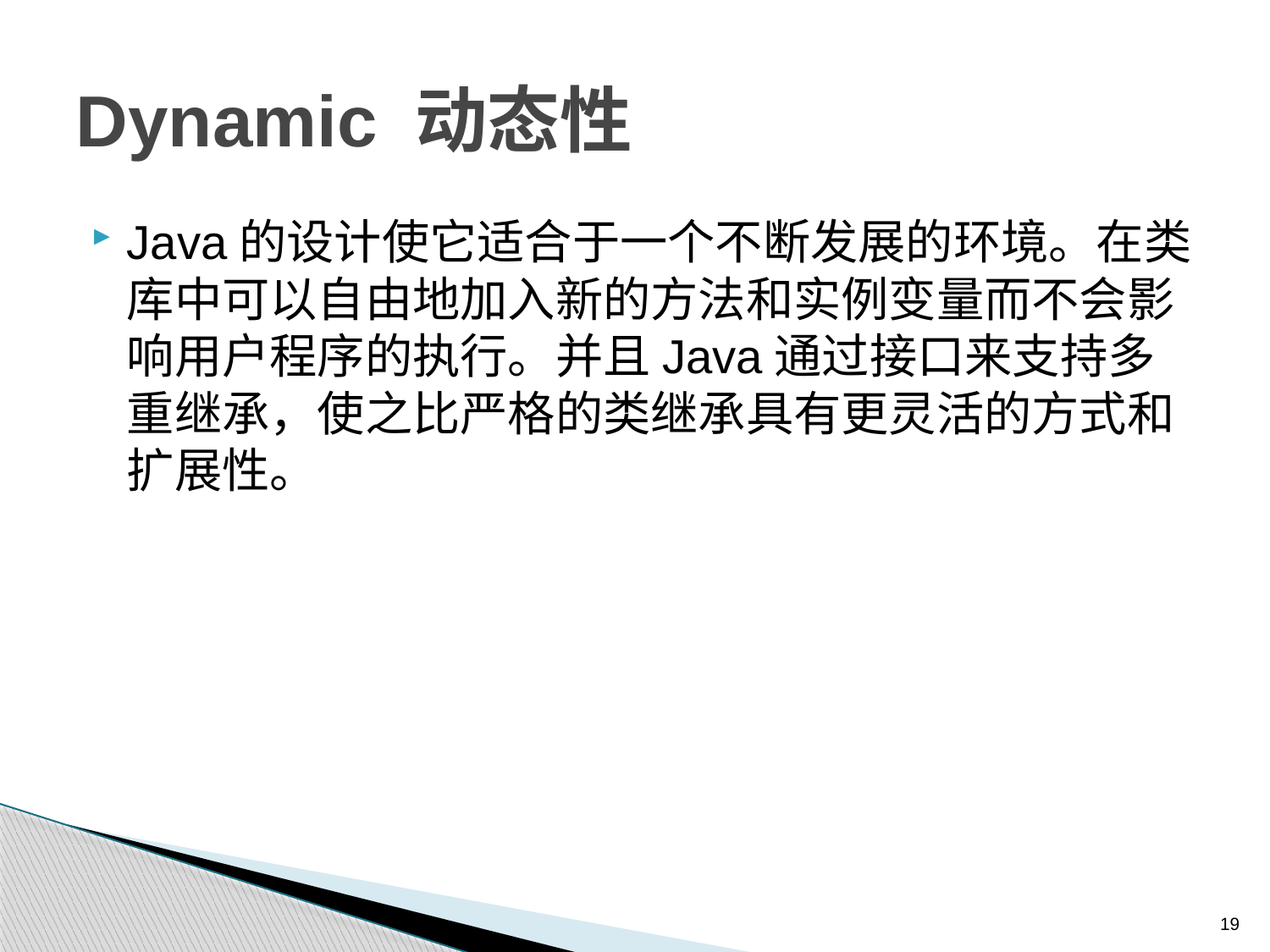

# Dynamic 动态性
Java的设计使它适合于一个不断发展的环境。在类库中可以自由地加入新的方法和实例变量而不会影响用户程序的执行。并且Java通过接口来支持多重继承，使之比严格的类继承具有更灵活的方式和扩展性。
19